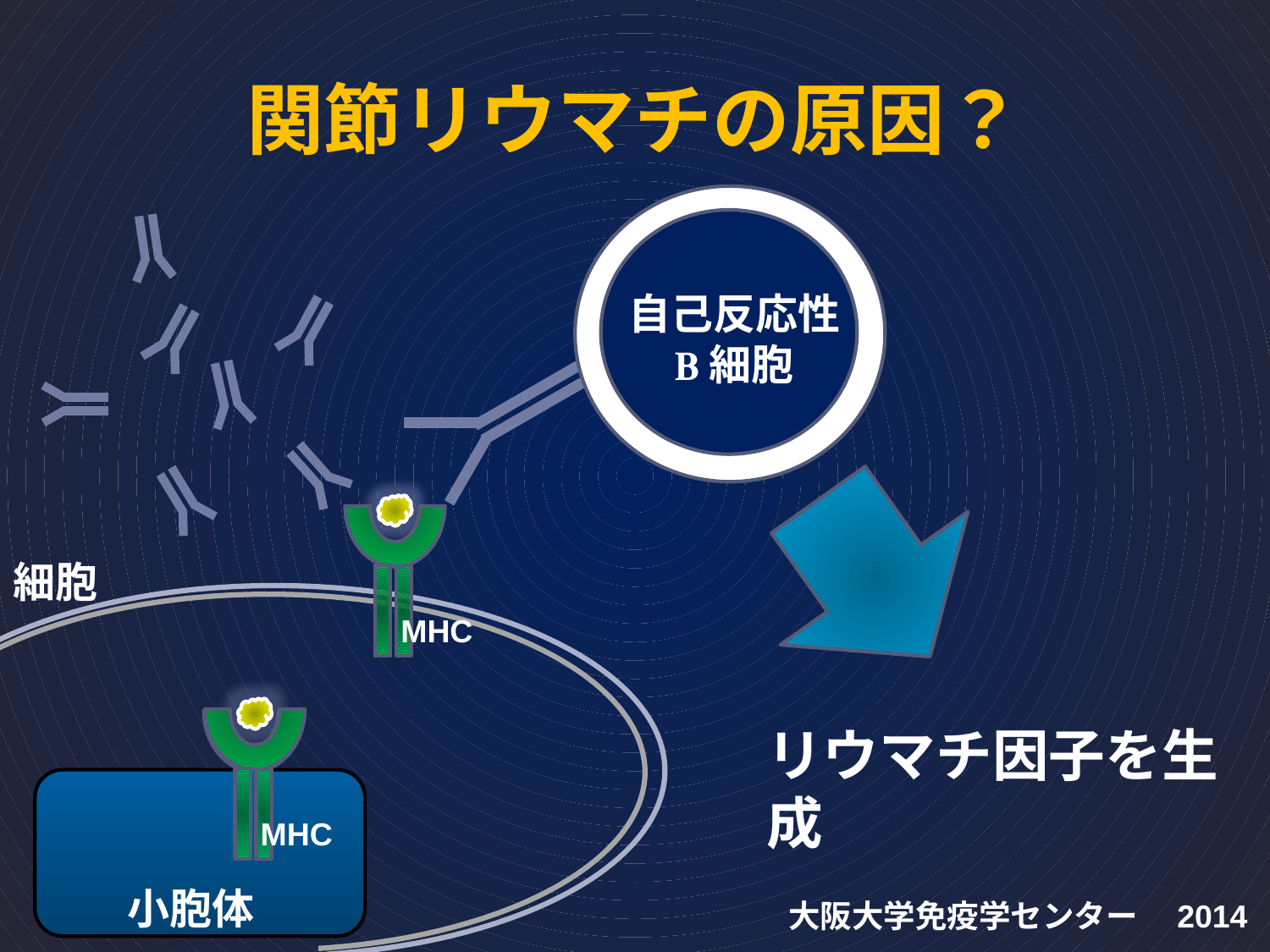

# 関節リウマチの原因？

自己反応性
B細胞

細胞

MHC

リウマチ因子を生成

MHC
MHC
小胞体
大阪大学免疫学センター　2014